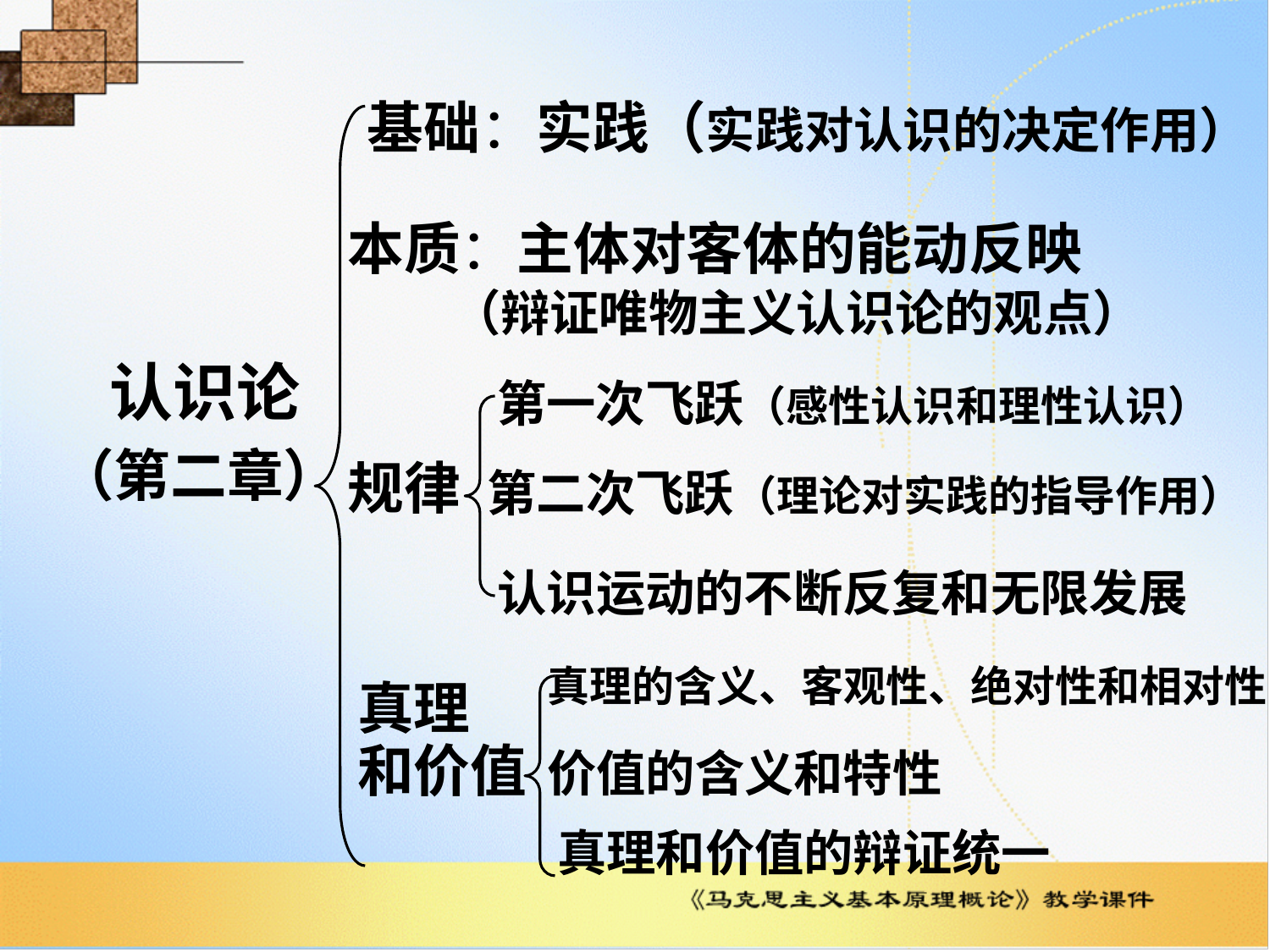

基础：实践（实践对认识的决定作用）

本质：主体对客体的能动反映
       （辩证唯物主义认识论的观点）
   认识论
（第二章）
第一次飞跃（感性认识和理性认识）

规律
第二次飞跃（理论对实践的指导作用）
认识运动的不断反复和无限发展
真理的含义、客观性、绝对性和相对性

真理
和价值
价值的含义和特性
真理和价值的辩证统一